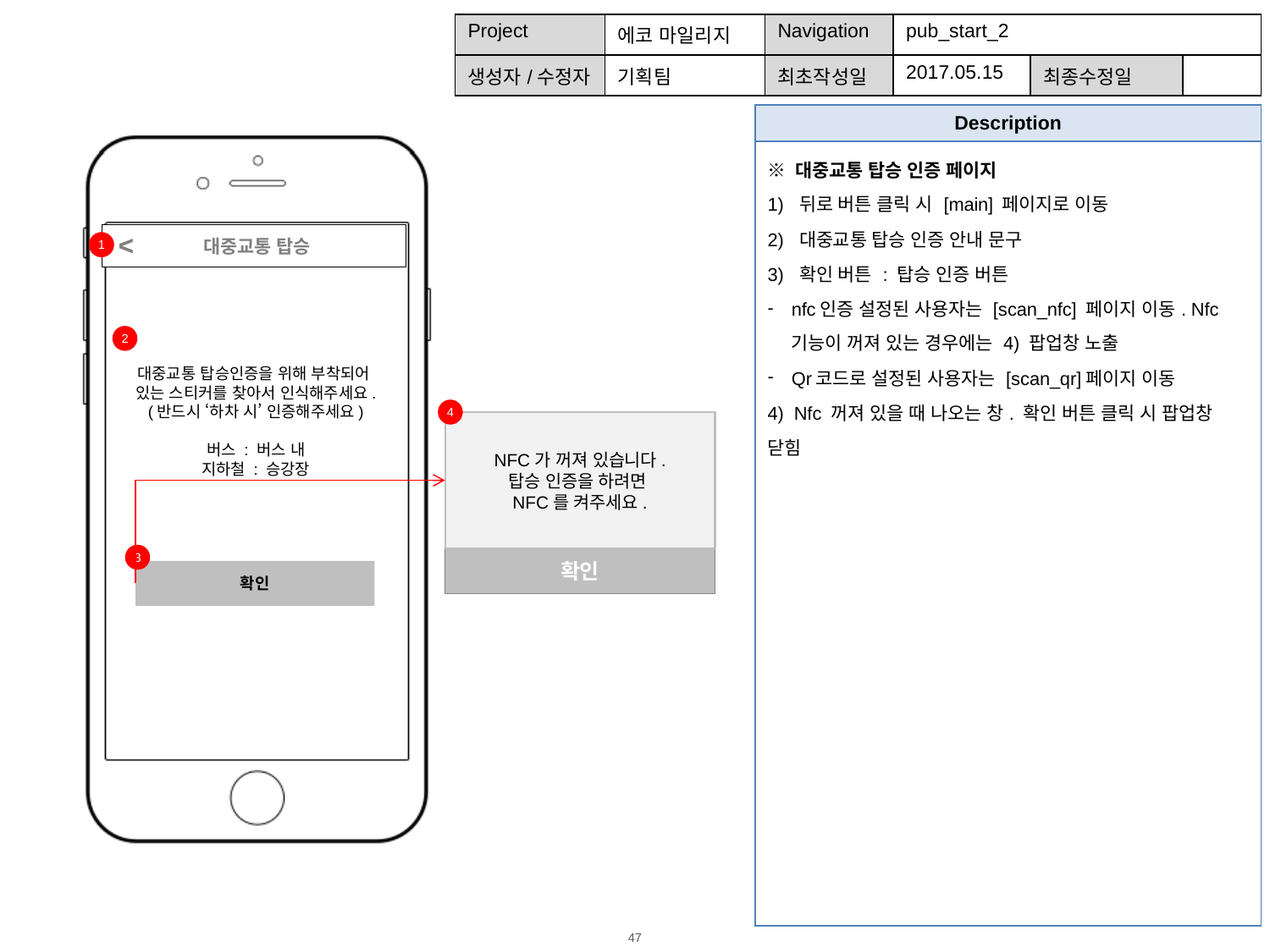

| Project | 에코 마일리지 | Navigation | pub\_start\_2 |  |  |
| --- | --- | --- | --- | --- | --- |
| 생성자/수정자 | 기획팀 | 최초작성일 | 2017.05.15 | 최종수정일 |  |
| Description |
| --- |
| ※ 대중교통 탑승 인증 페이지 뒤로 버튼 클릭 시 [main] 페이지로 이동 대중교통 탑승 인증 안내 문구 확인 버튼 : 탑승 인증 버튼 nfc인증 설정된 사용자는 [scan\_nfc] 페이지 이동. Nfc기능이 꺼져 있는 경우에는 4) 팝업창 노출 Qr코드로 설정된 사용자는 [scan\_qr]페이지 이동 4) Nfc 꺼져 있을 때 나오는 창. 확인 버튼 클릭 시 팝업창 닫힘 |
<
<
                 대중교통 탑승
1
1
2
대중교통 탑승인증을 위해 부착되어
있는 스티커를 찾아서 인식해주세요.
(반드시 ‘하차 시’ 인증해주세요)

버스 : 버스 내
지하철 : 승강장
4
NFC가 꺼져 있습니다.
탑승 인증을 하려면
NFC를 켜주세요.
3
확인
확인